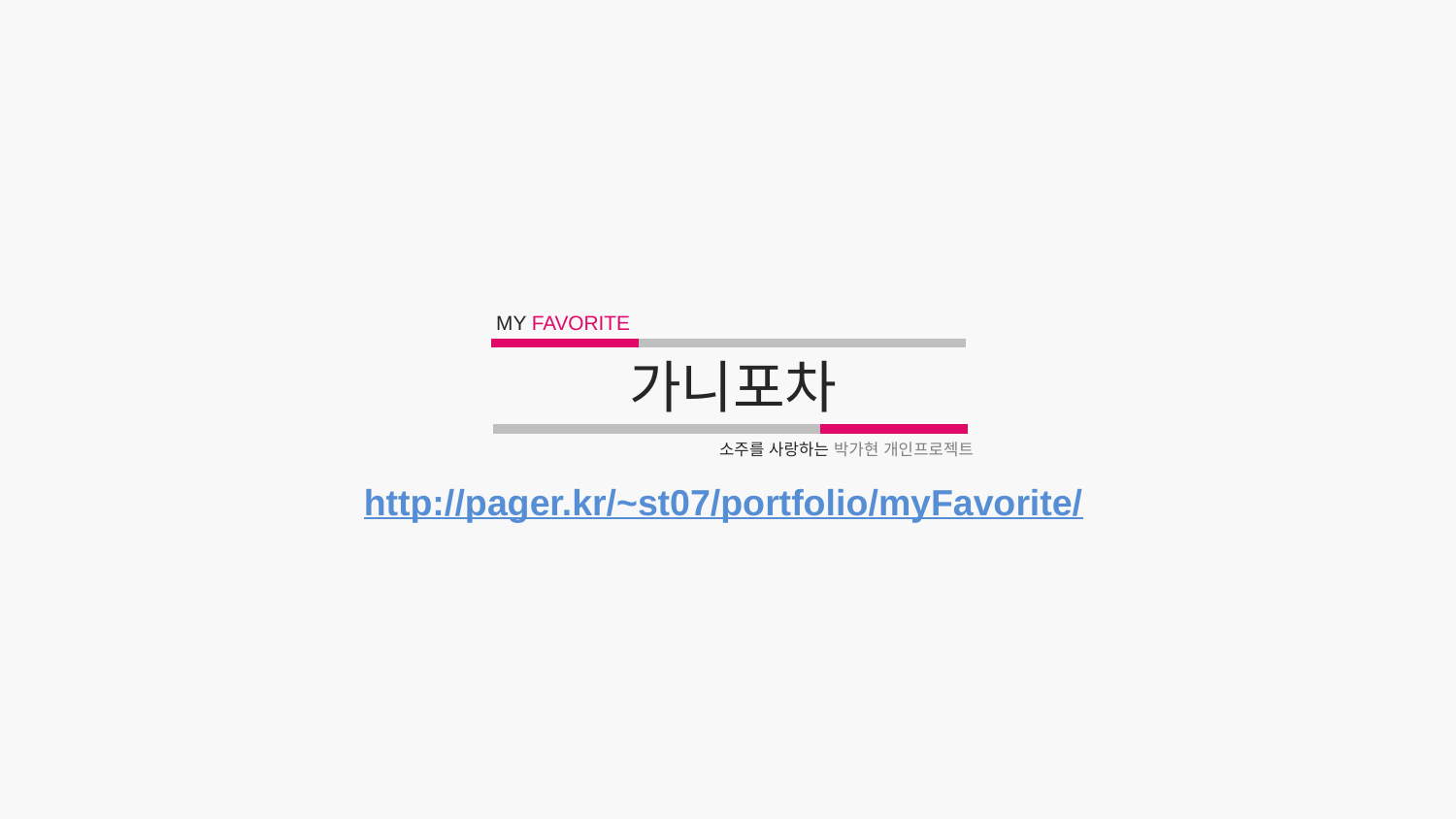

MY FAVORITE
가니포차
소주를 사랑하는 박가현 개인프로젝트
http://pager.kr/~st07/portfolio/myFavorite/